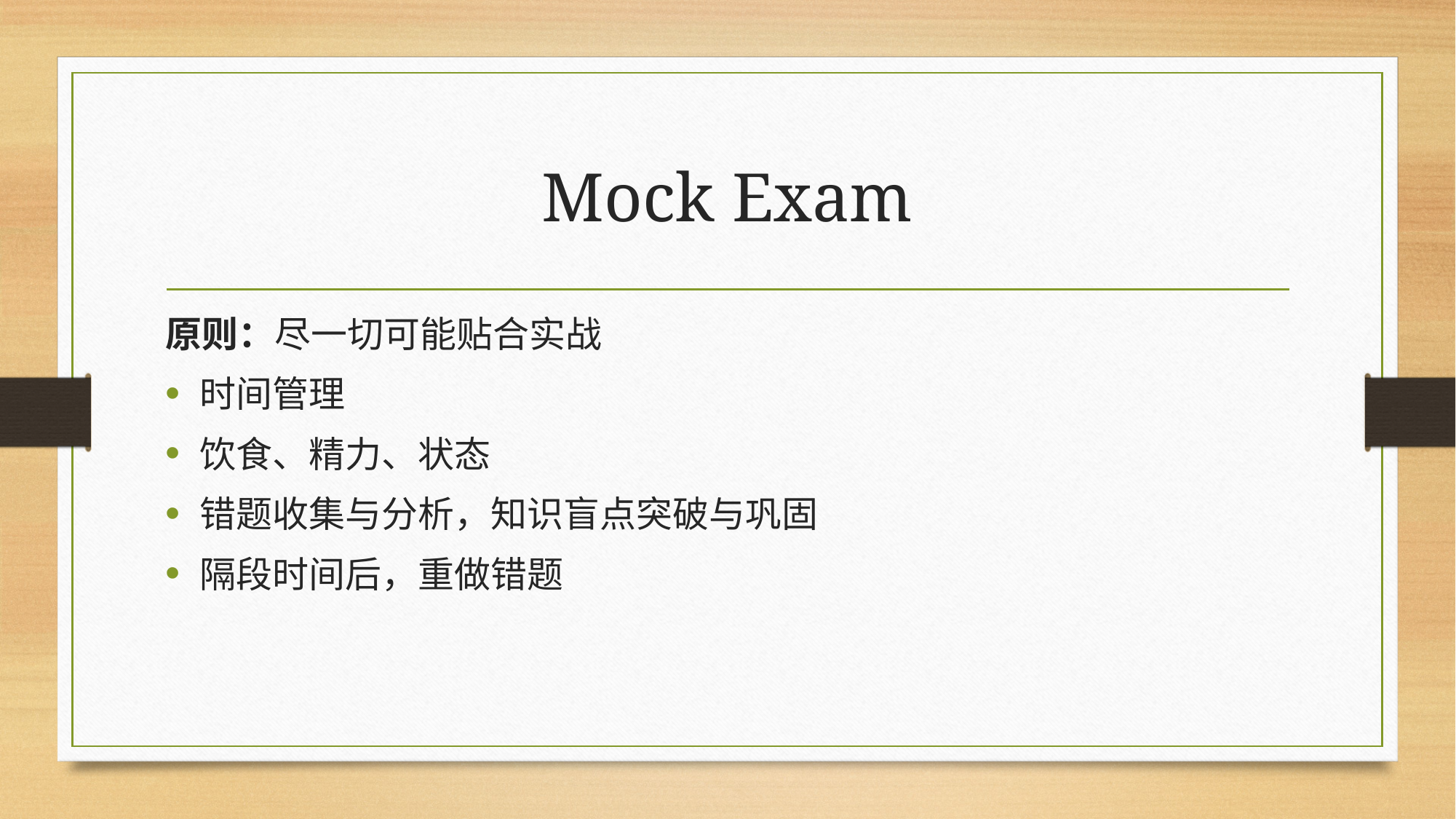

# Mock Exam
原则：尽一切可能贴合实战
时间管理
饮食、精力、状态
错题收集与分析，知识盲点突破与巩固
隔段时间后，重做错题